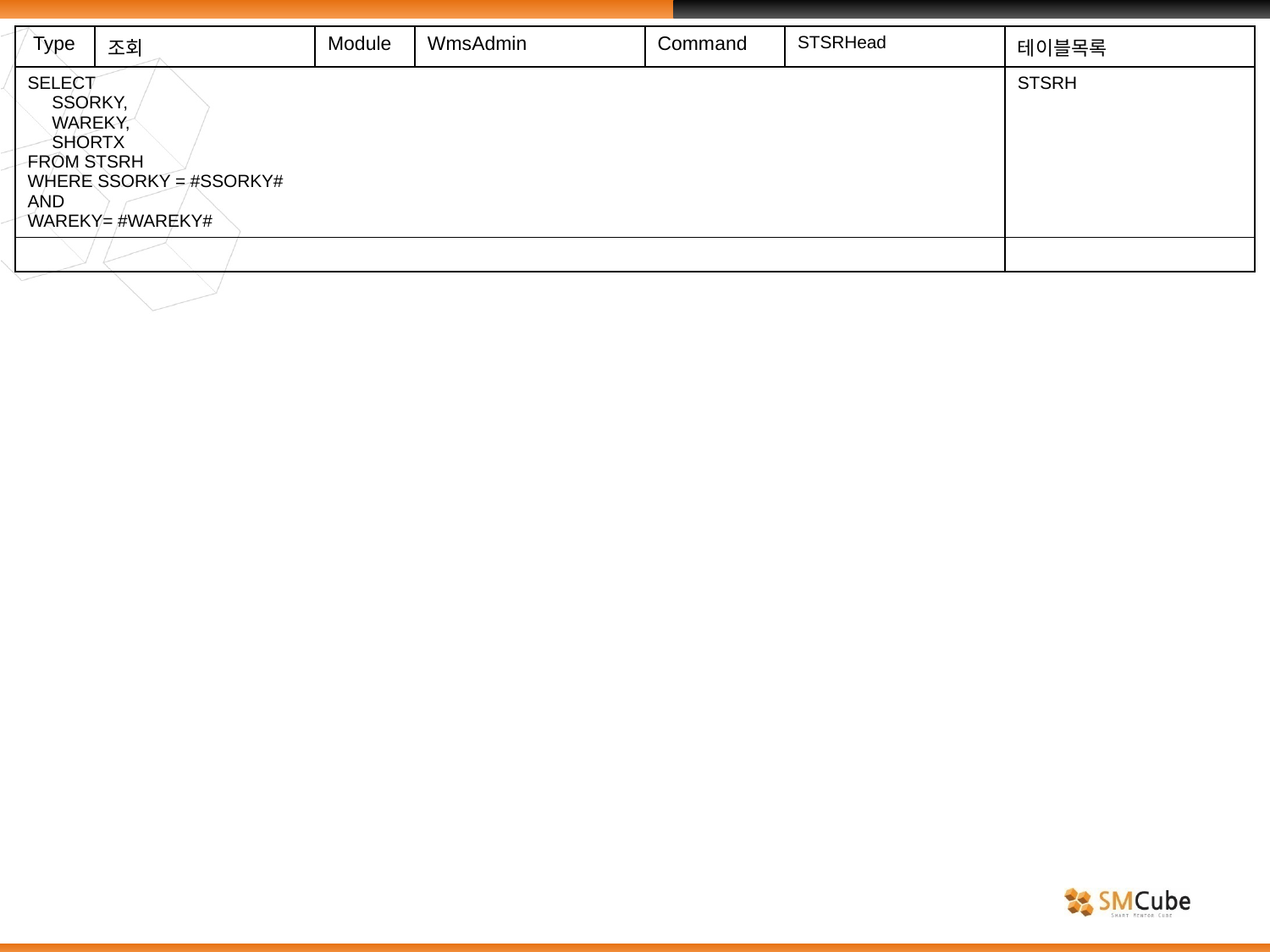

| Type | 조회 | Module | WmsAdmin | Command | STSRHead | 테이블목록 |
| --- | --- | --- | --- | --- | --- | --- |
| SELECT SSORKY, WAREKY, SHORTX FROM STSRH WHERE SSORKY = #SSORKY# AND WAREKY= #WAREKY# |  |  |  |  |  | STSRH |
|  |  |  |  |  |  |  |